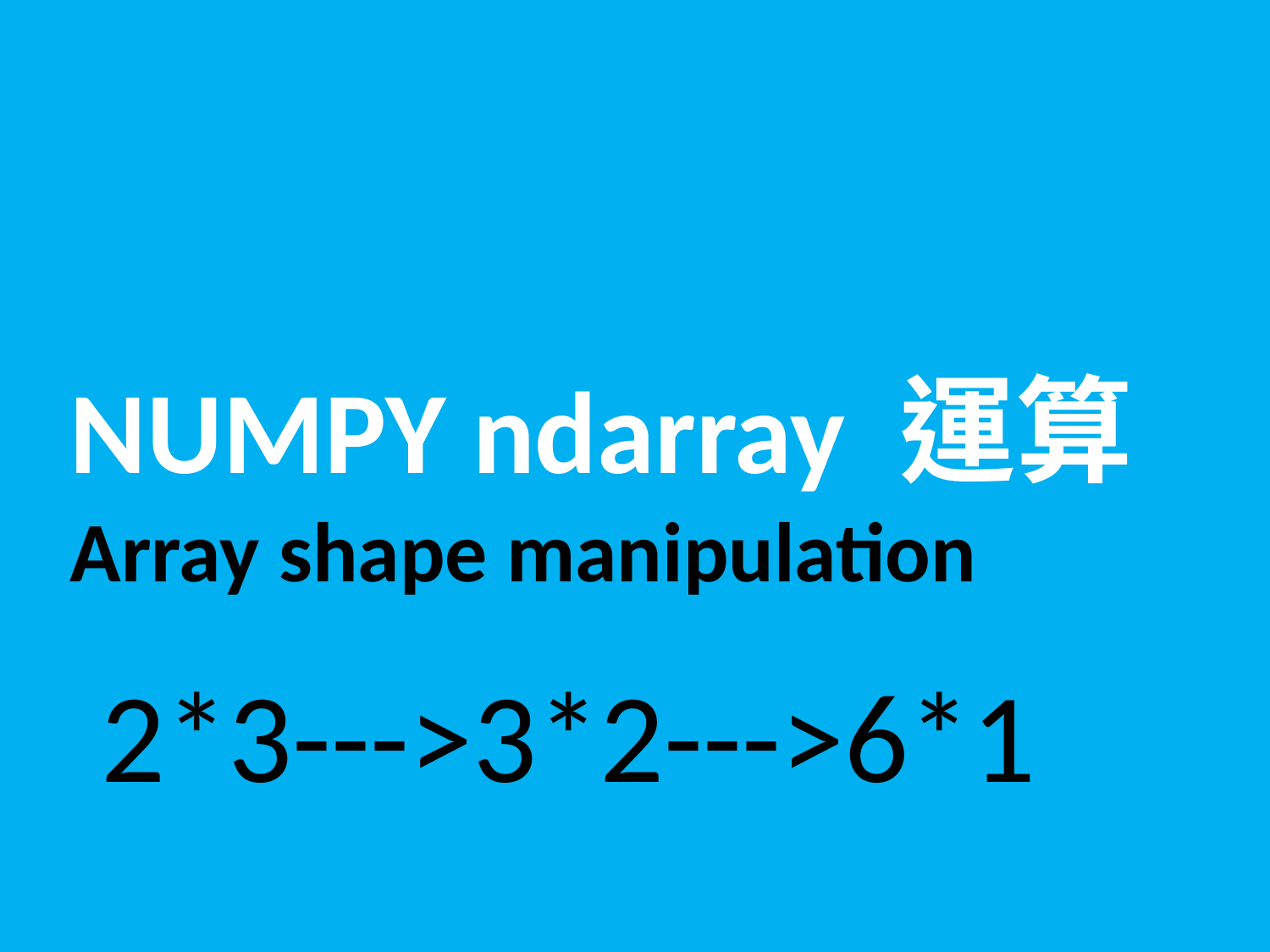

#

NUMPY ndarray 運算
Array shape manipulation
 2*3--->3*2--->6*1